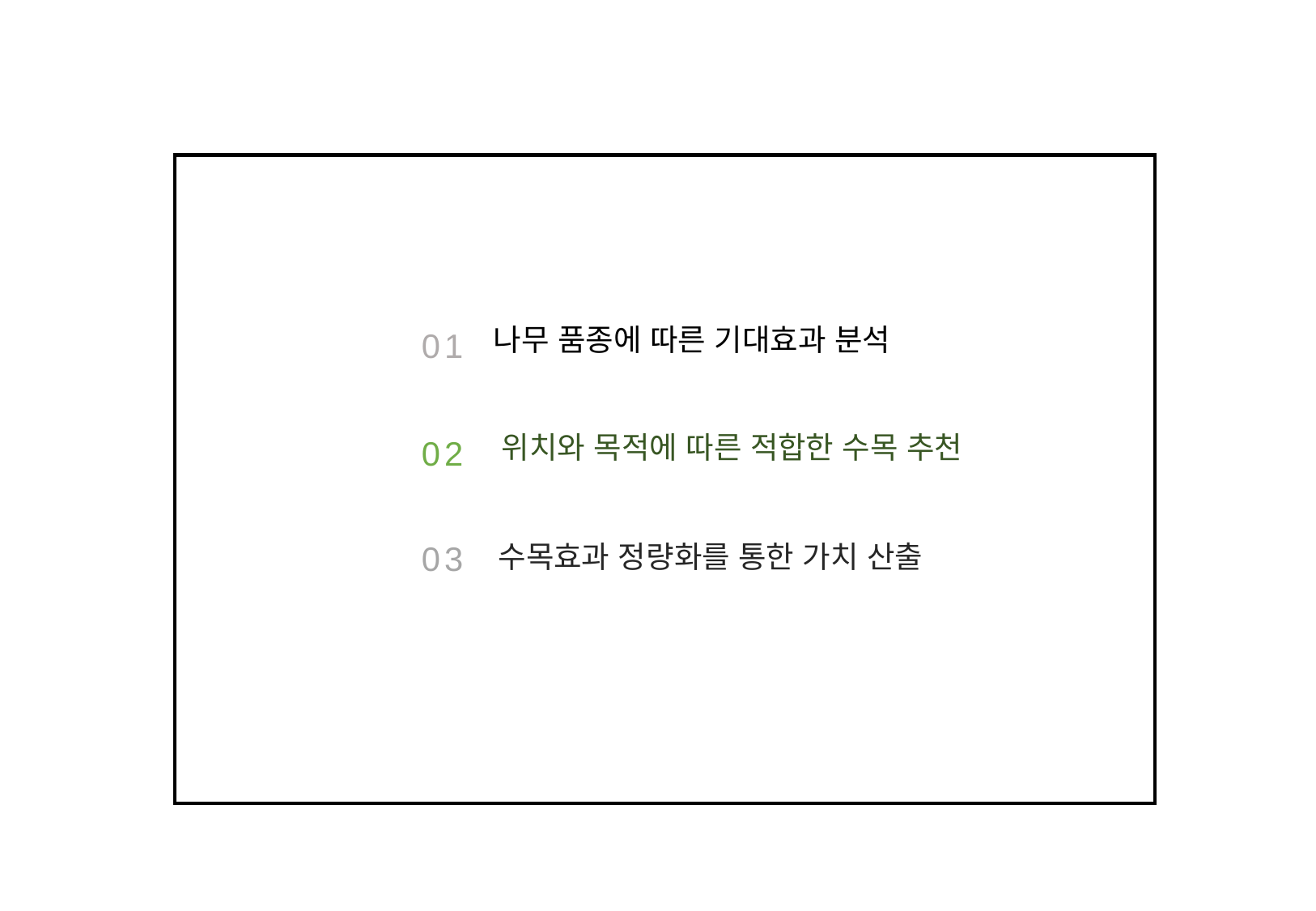

0 1
나무 품종에 따른 기대효과 분석
0 2
위치와 목적에 따른 적합한 수목 추천
0 3
수목효과 정량화를 통한 가치 산출